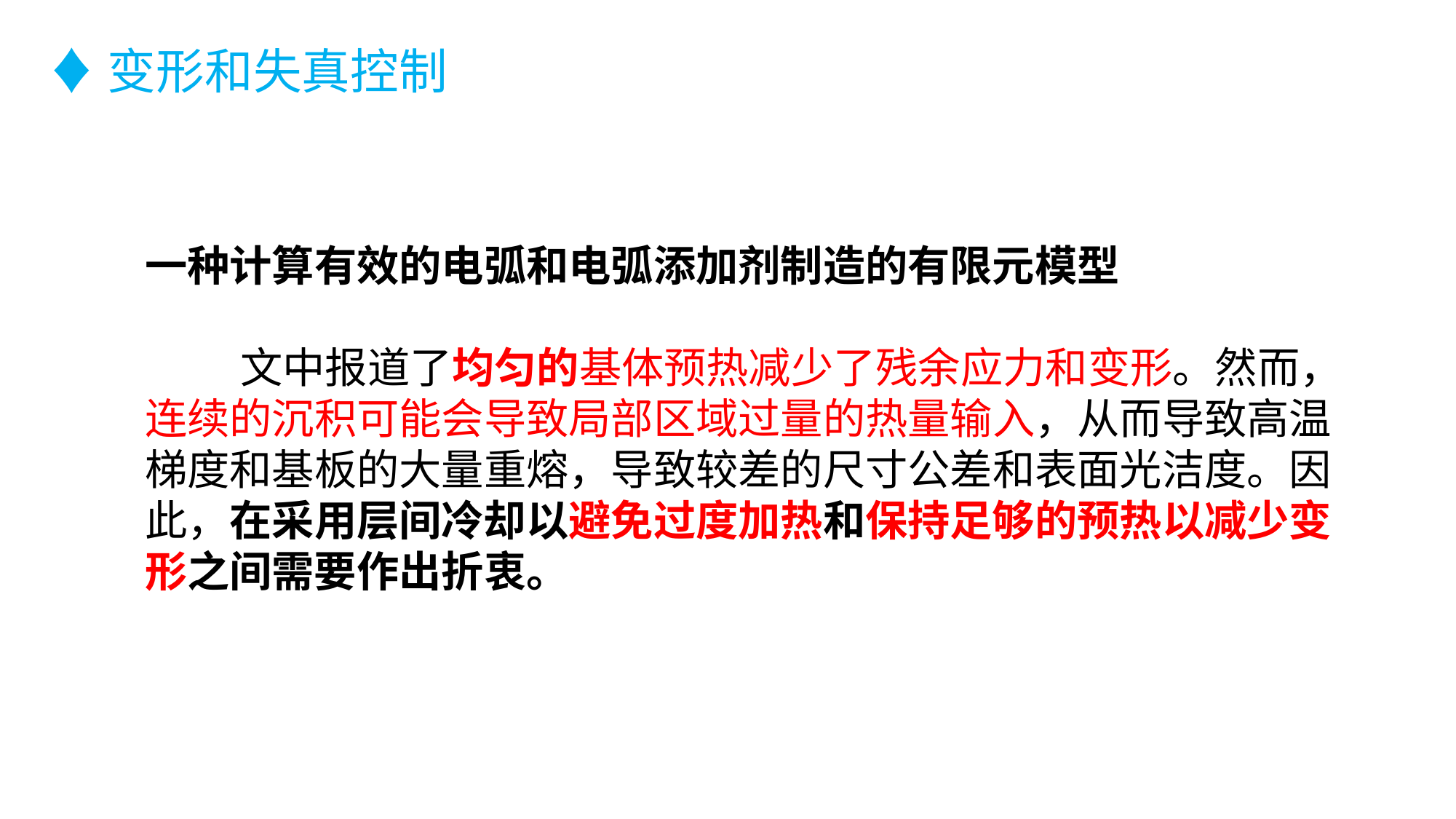

♦变形和失真控制
一种计算有效的电弧和电弧添加剂制造的有限元模型

         文中报道了均匀的基体预热减少了残余应力和变形。然而，连续的沉积可能会导致局部区域过量的热量输入，从而导致高温梯度和基板的大量重熔，导致较差的尺寸公差和表面光洁度。因此，在采用层间冷却以避免过度加热和保持足够的预热以减少变形之间需要作出折衷。